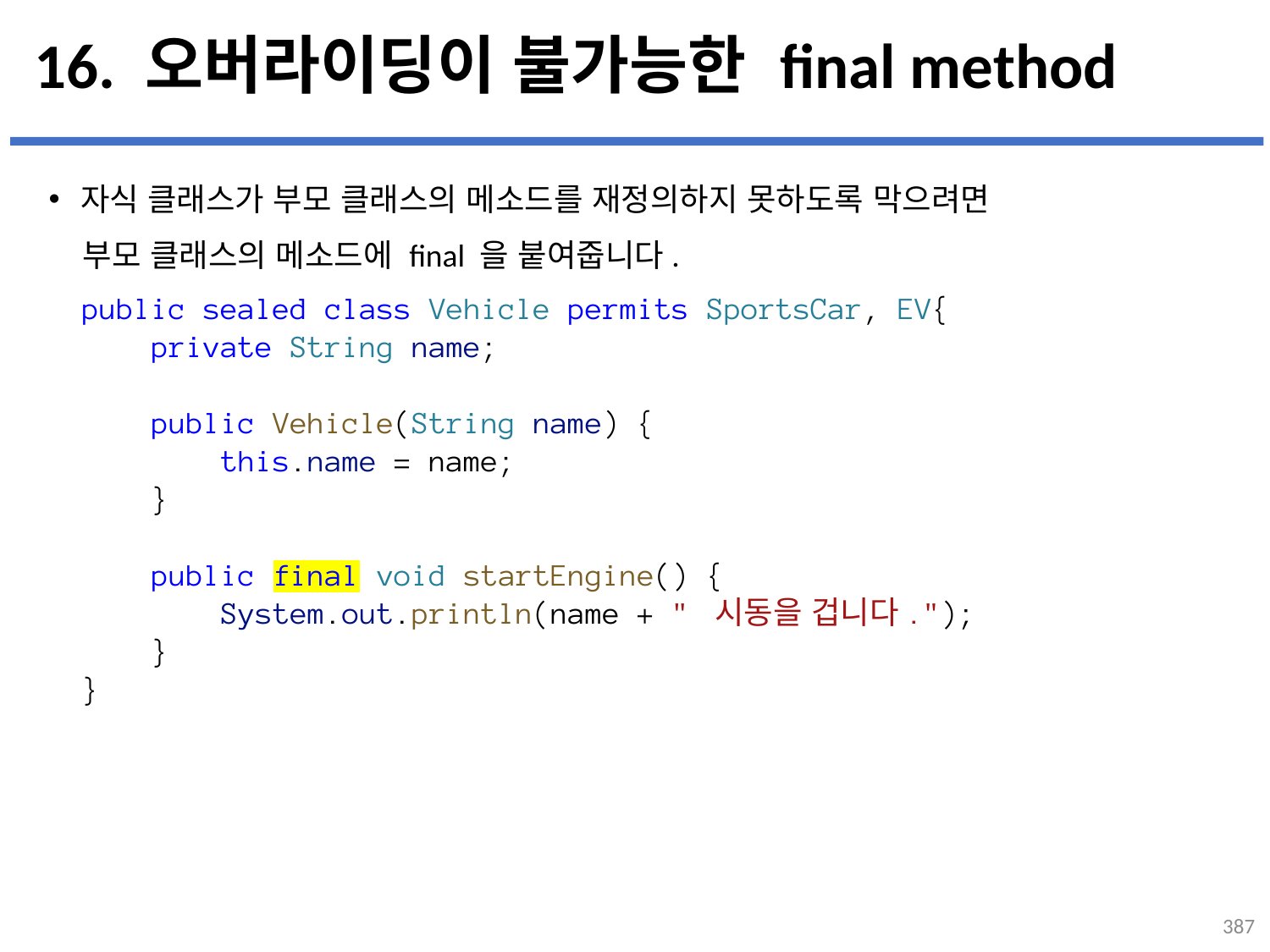

# 16. 오버라이딩이 불가능한 final method
자식 클래스가 부모 클래스의 메소드를 재정의하지 못하도록 막으려면
   부모 클래스의 메소드에 final 을 붙여줍니다.
...

설명
public sealed class Vehicle permits SportsCar, EV{
    private String name;
    public Vehicle(String name) {
        this.name = name;
    }
    public final void startEngine() {
        System.out.println(name + " 시동을 겁니다.");
    }
}
387